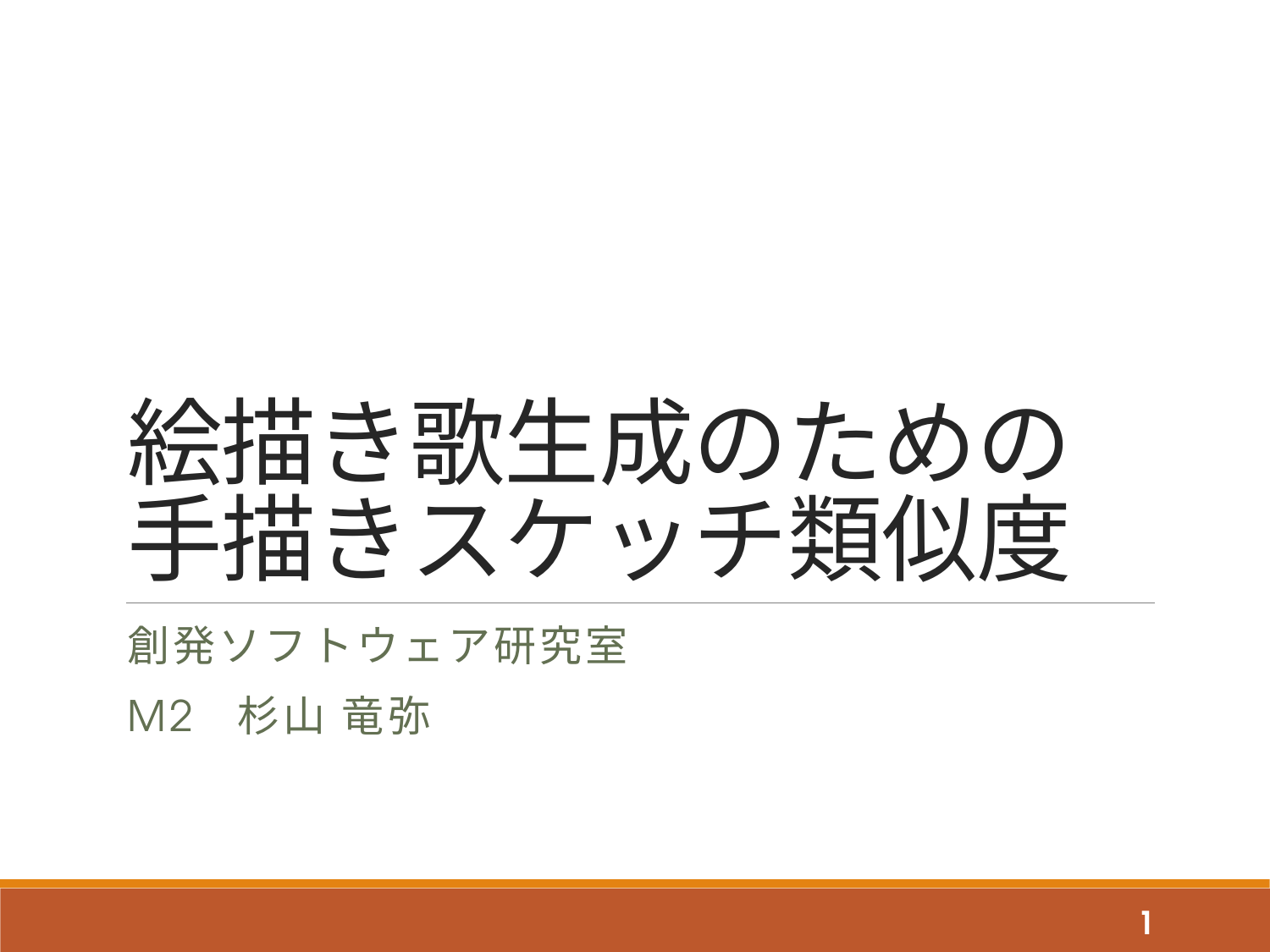

# 絵描き歌生成のための 手描きスケッチ類似度
創発ソフトウェア研究室
M2  杉山 竜弥
1